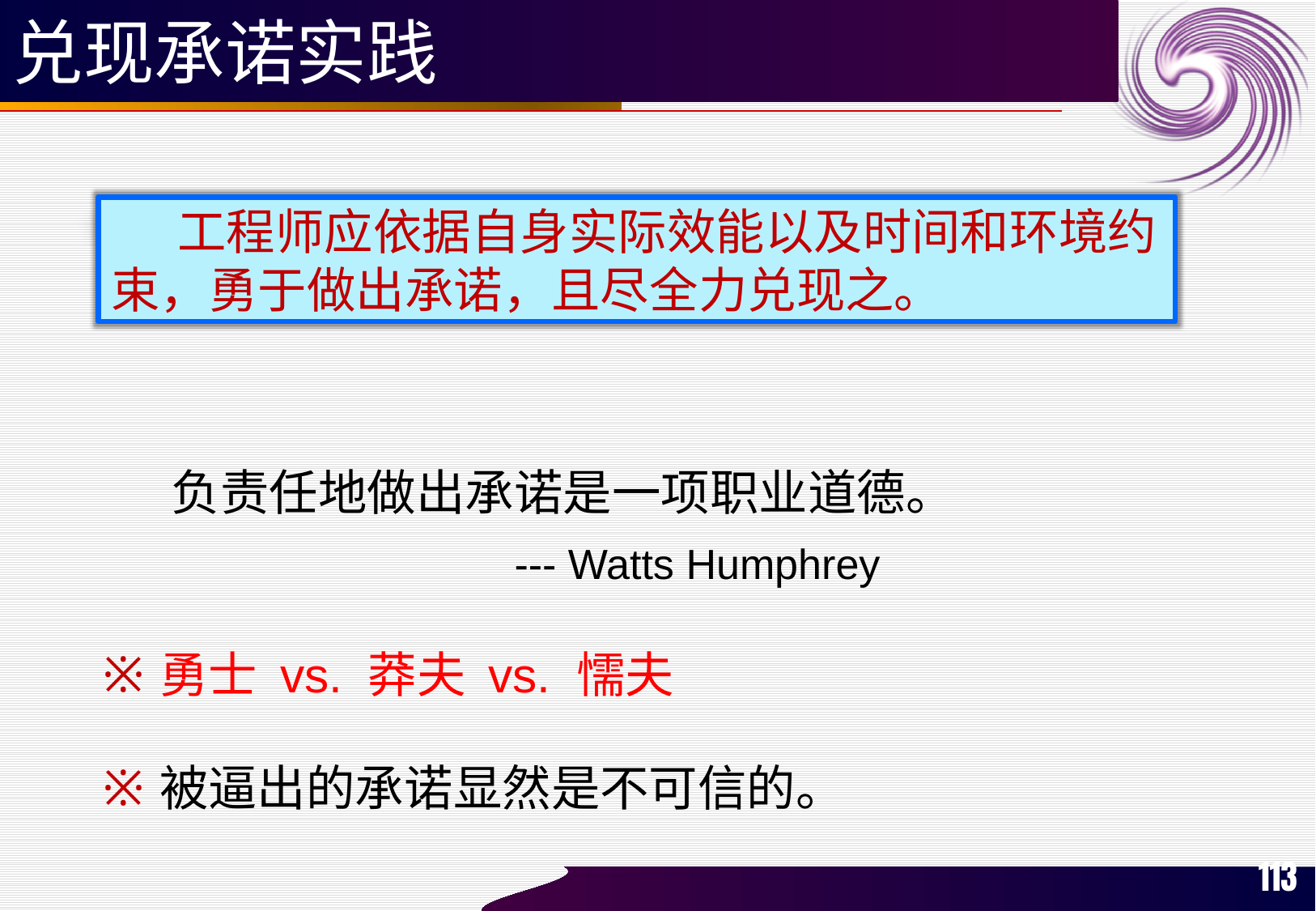

# 兑现承诺实践
     工程师应依据自身实际效能以及时间和环境约束，勇于做出承诺，且尽全力兑现之。
      负责任地做出承诺是一项职业道德。
                               --- Watts Humphrey

勇士 vs. 莽夫 vs. 懦夫

被逼出的承诺显然是不可信的。
113